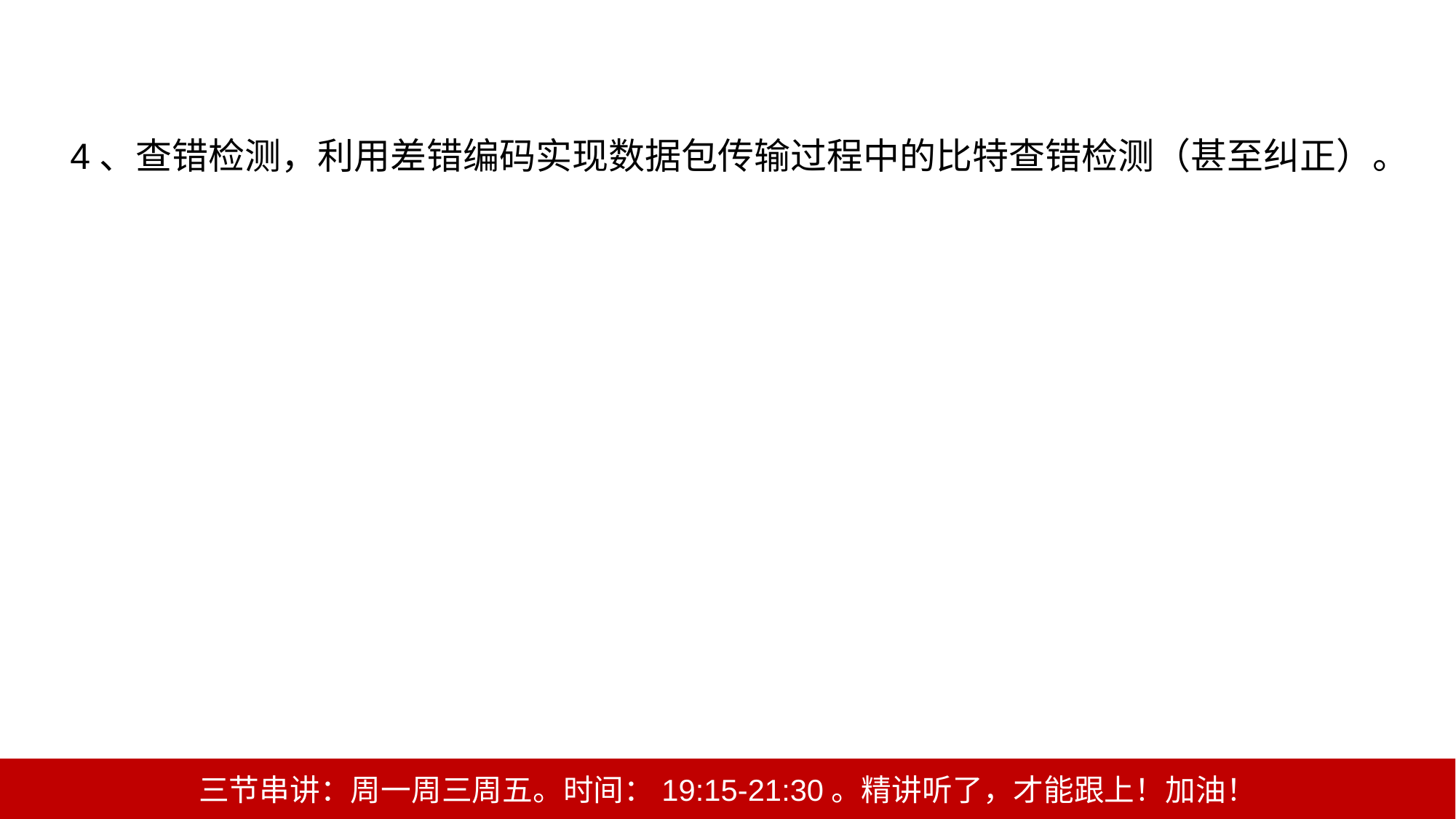

4、查错检测，利用差错编码实现数据包传输过程中的比特查错检测（甚至纠正）。
三节串讲：周一周三周五。时间：19:15-21:30。精讲听了，才能跟上！加油！